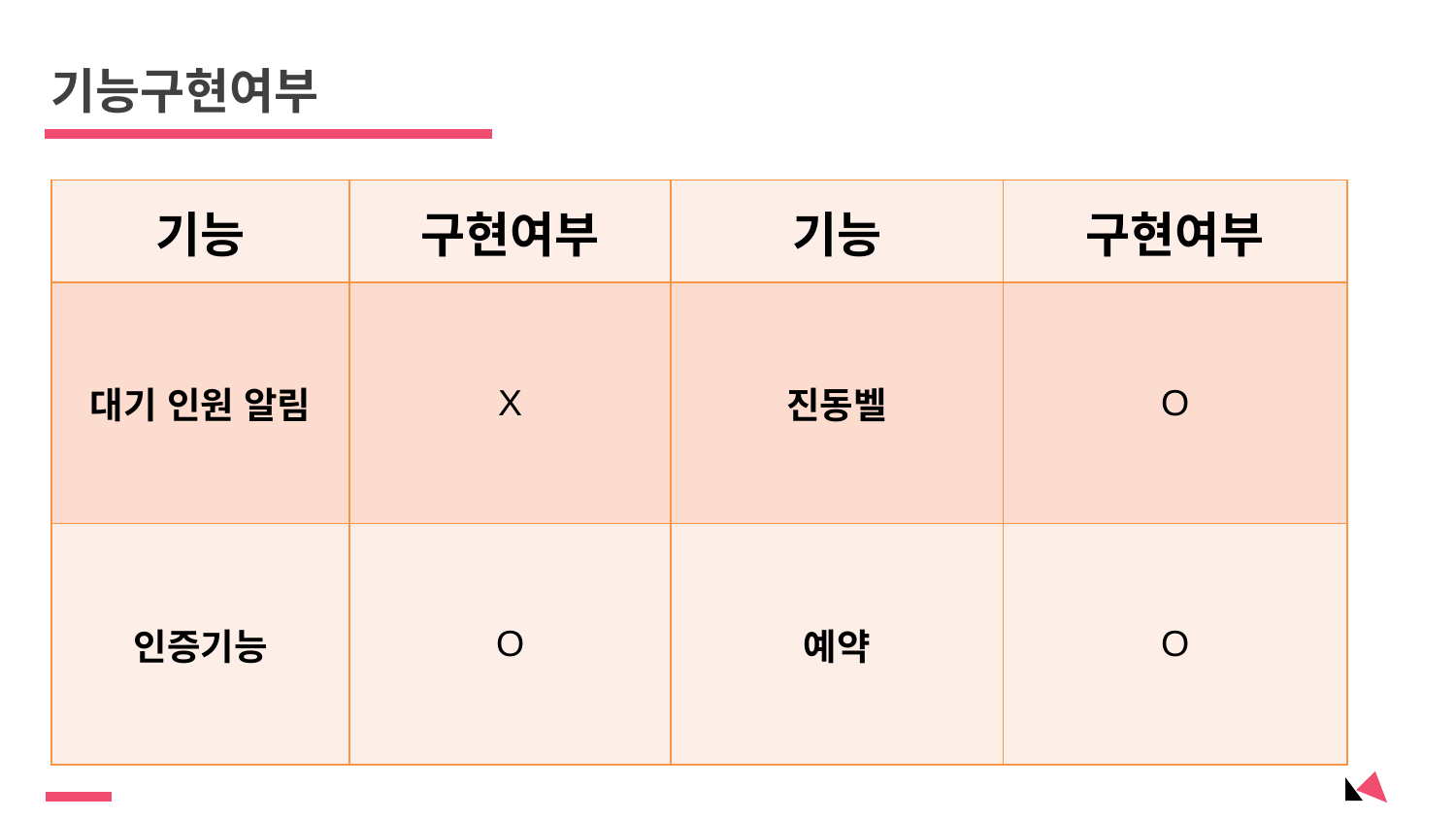

기능구현여부
| 기능 | 구현여부 | 기능 | 구현여부 |
| --- | --- | --- | --- |
| 대기 인원 알림 | X | 진동벨 | O |
| 인증기능 | O | 예약 | O |